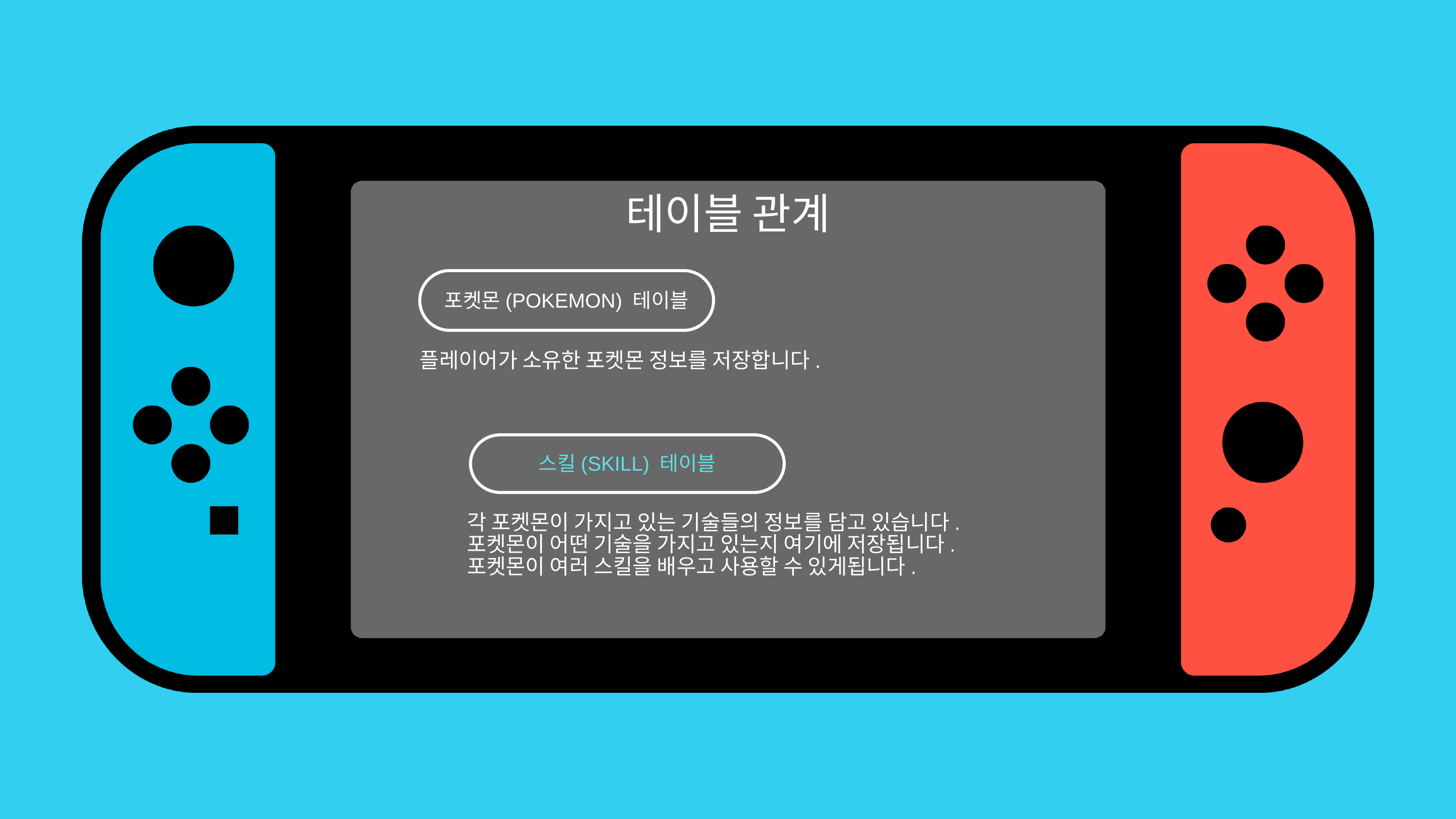

테이블 관계

포켓몬(POKEMON) 테이블
플레이어가 소유한 포켓몬 정보를 저장합니다.

스킬(SKILL) 테이블
각 포켓몬이 가지고 있는 기술들의 정보를 담고 있습니다.
포켓몬이 어떤 기술을 가지고 있는지 여기에 저장됩니다.
포켓몬이 여러 스킬을 배우고 사용할 수 있게됩니다.